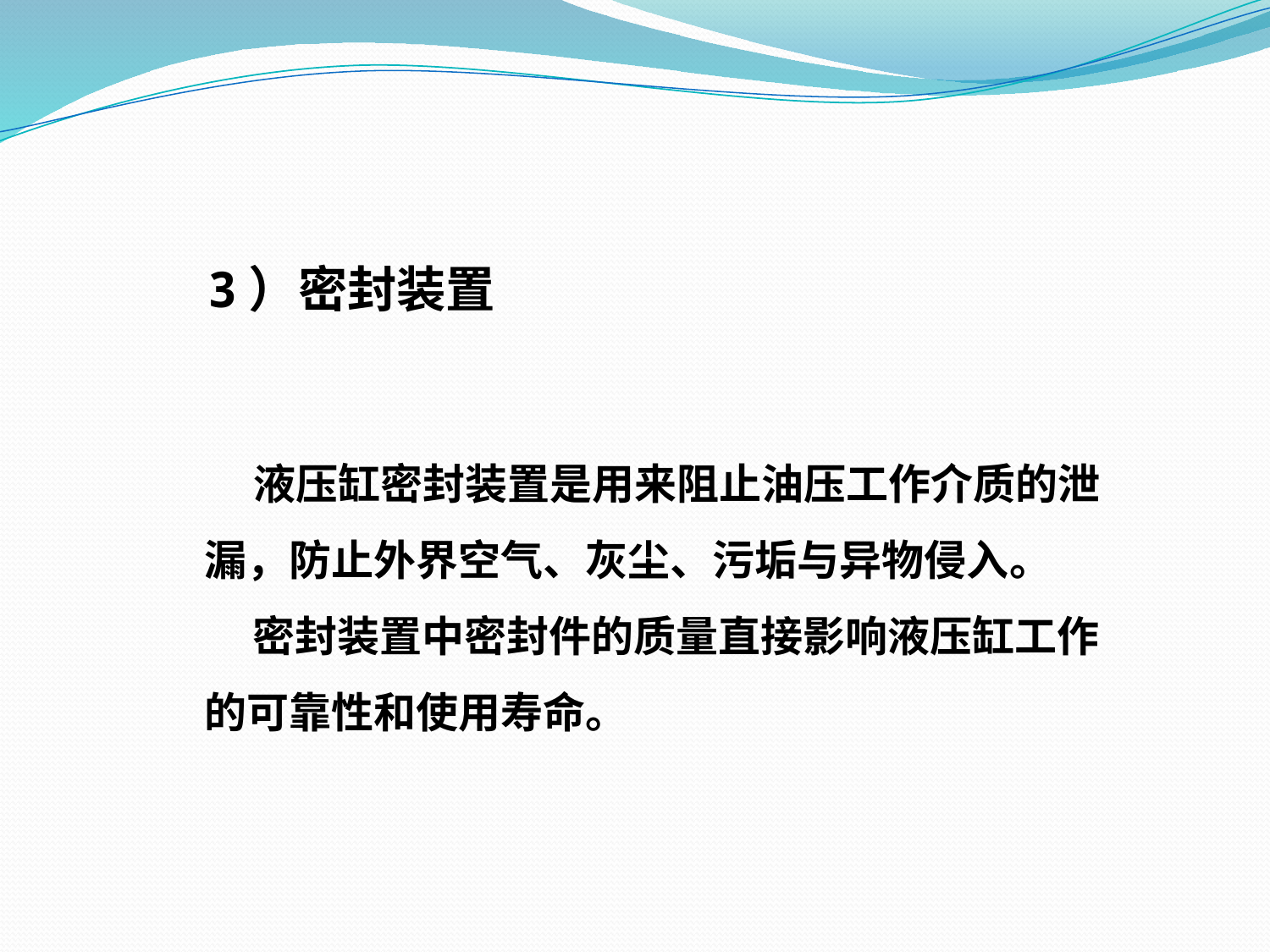

3）密封装置
     液压缸密封装置是用来阻止油压工作介质的泄漏，防止外界空气、灰尘、污垢与异物侵入。
    密封装置中密封件的质量直接影响液压缸工作的可靠性和使用寿命。